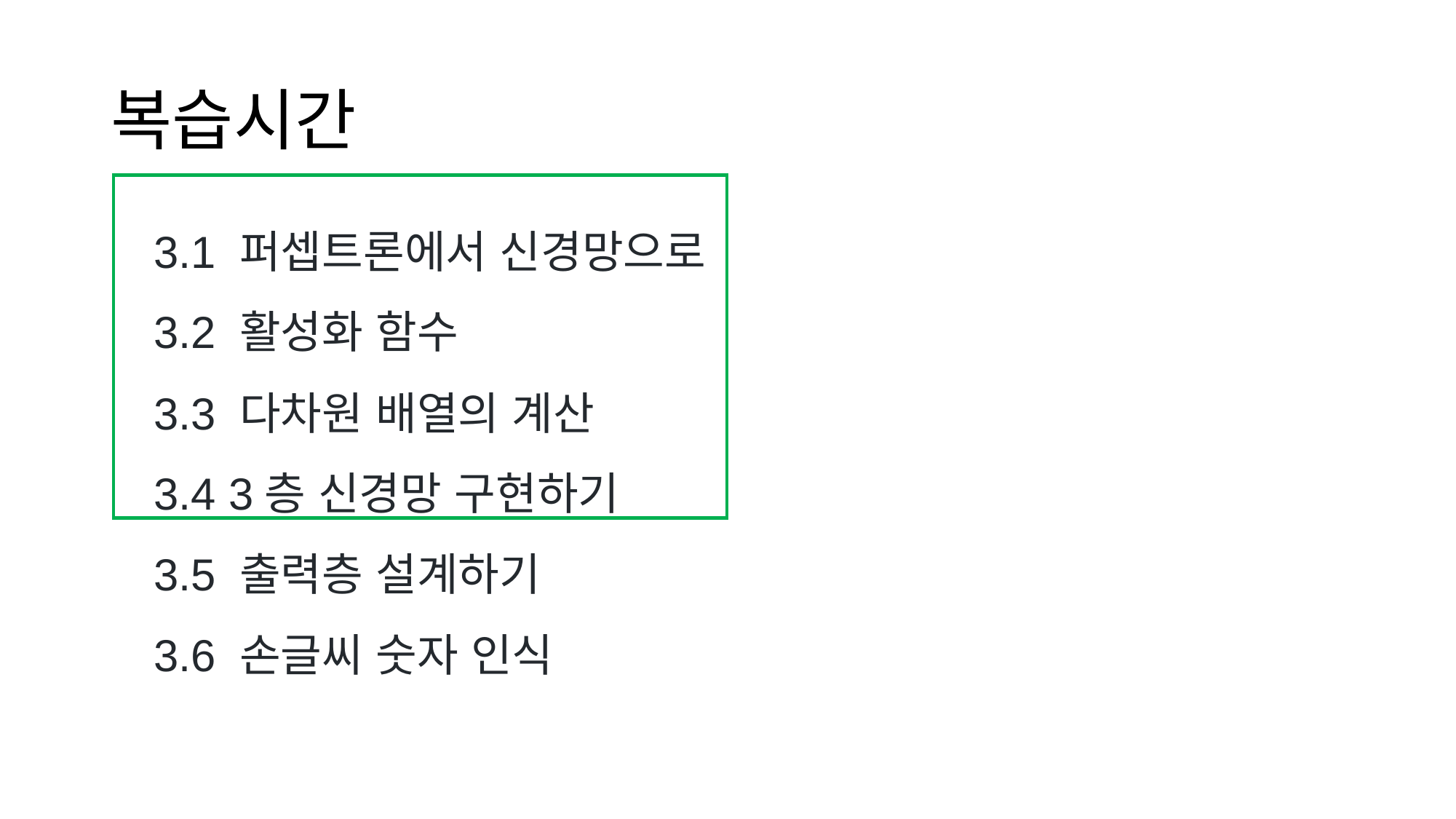

# 복습시간

3.1 퍼셉트론에서 신경망으로
3.2 활성화 함수
3.3 다차원 배열의 계산
3.4 3층 신경망 구현하기
3.5 출력층 설계하기
3.6 손글씨 숫자 인식